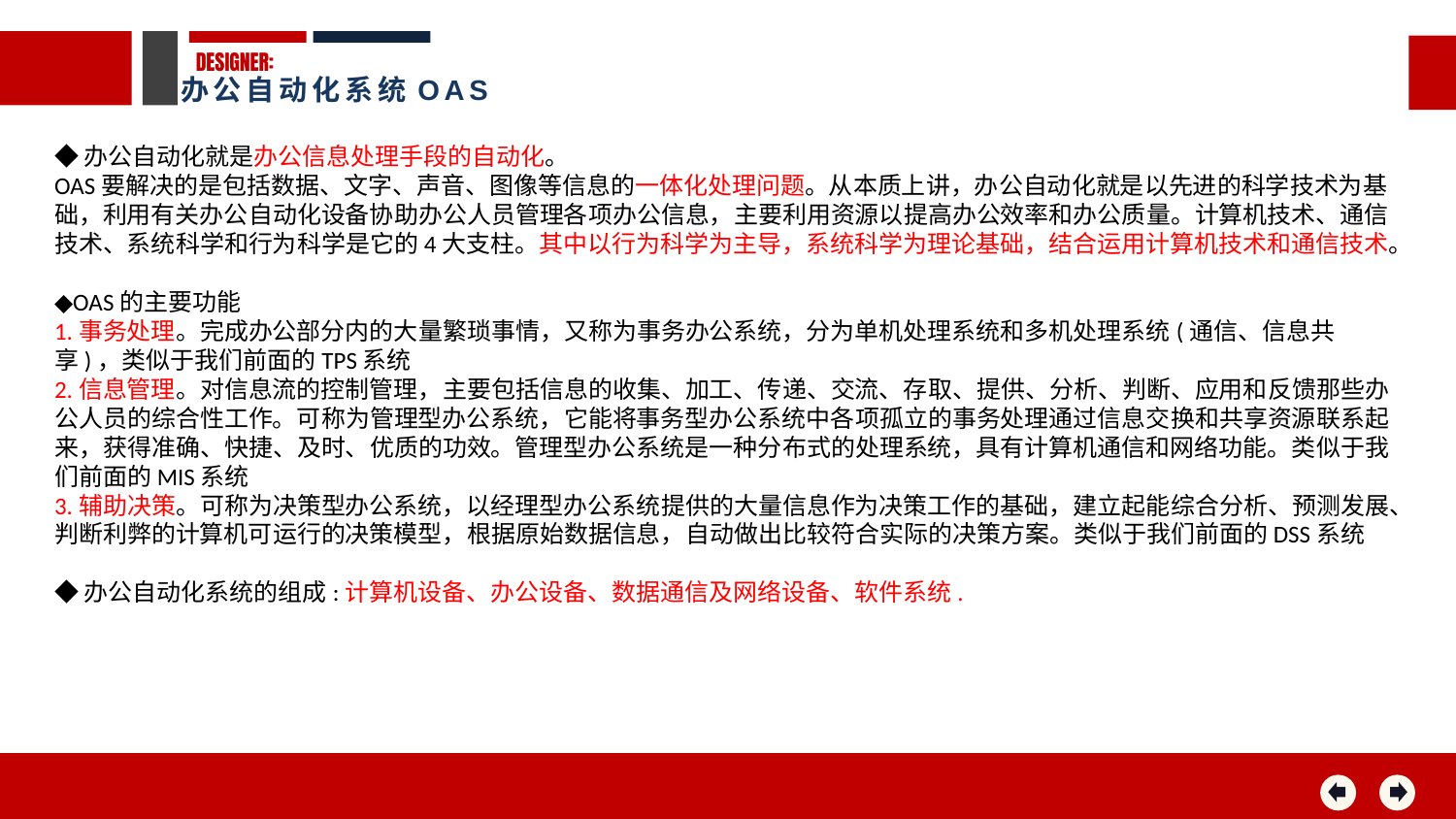

DESIGNER:
办公自动化系统OAS
◆办公自动化就是办公信息处理手段的自动化。
OAS要解决的是包括数据、文字、声音、图像等信息的一体化处理问题。从本质上讲，办公自动化就是以先进的科学技术为基础，利用有关办公自动化设备协助办公人员管理各项办公信息，主要利用资源以提高办公效率和办公质量。计算机技术、通信技术、系统科学和行为科学是它的4大支柱。其中以行为科学为主导，系统科学为理论基础，结合运用计算机技术和通信技术。

◆OAS的主要功能
1.事务处理。完成办公部分内的大量繁琐事情，又称为事务办公系统，分为单机处理系统和多机处理系统(通信、信息共享)，类似于我们前面的TPS系统
2.信息管理。对信息流的控制管理，主要包括信息的收集、加工、传递、交流、存取、提供、分析、判断、应用和反馈那些办公人员的综合性工作。可称为管理型办公系统，它能将事务型办公系统中各项孤立的事务处理通过信息交换和共享资源联系起来，获得准确、快捷、及时、优质的功效。管理型办公系统是一种分布式的处理系统，具有计算机通信和网络功能。类似于我们前面的MIS系统
3.辅助决策。可称为决策型办公系统，以经理型办公系统提供的大量信息作为决策工作的基础，建立起能综合分析、预测发展、判断利弊的计算机可运行的决策模型，根据原始数据信息，自动做出比较符合实际的决策方案。类似于我们前面的DSS系统

◆办公自动化系统的组成:计算机设备、办公设备、数据通信及网络设备、软件系统.